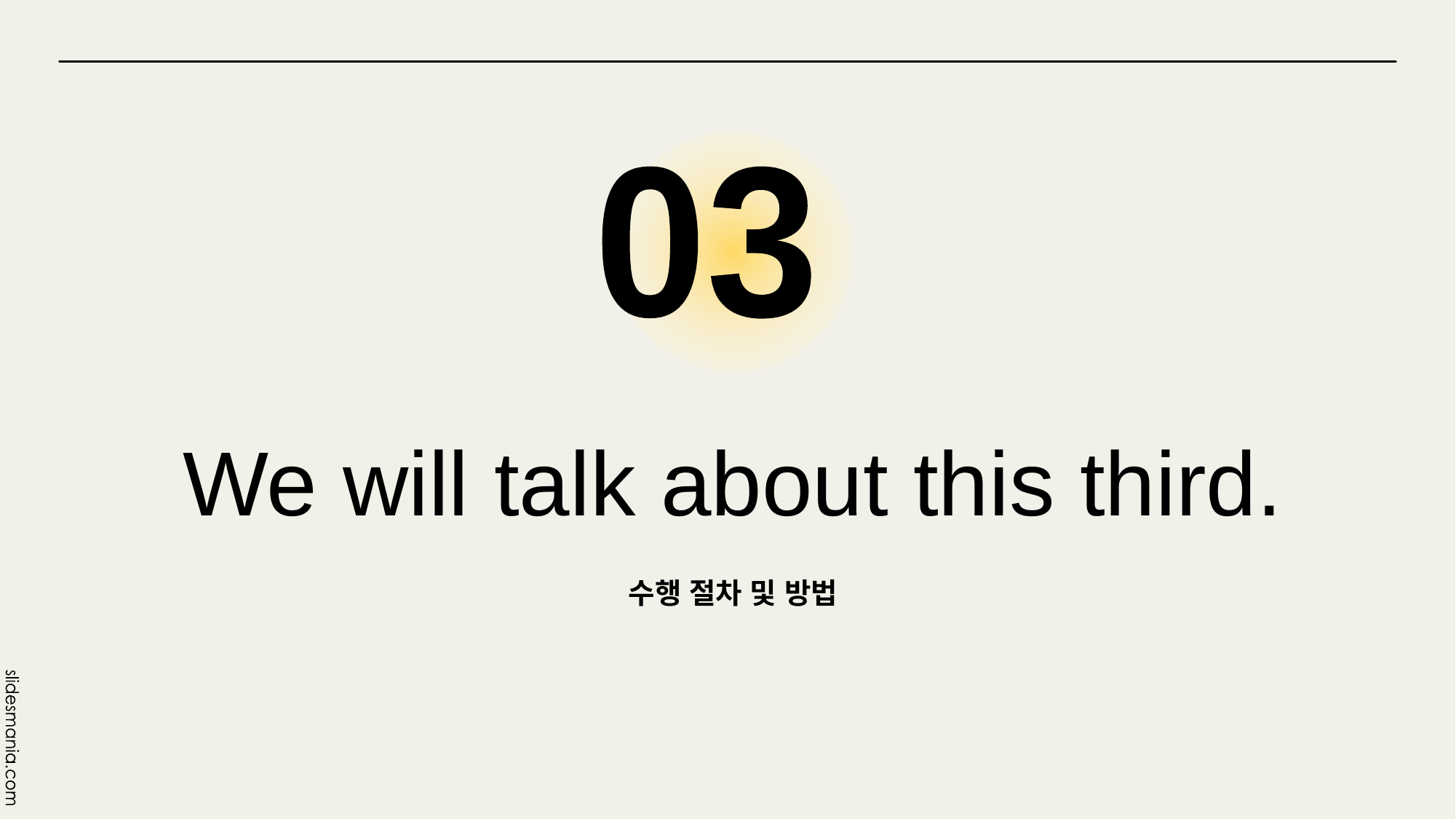

03
# We will talk about this third.
수행 절차 및 방법